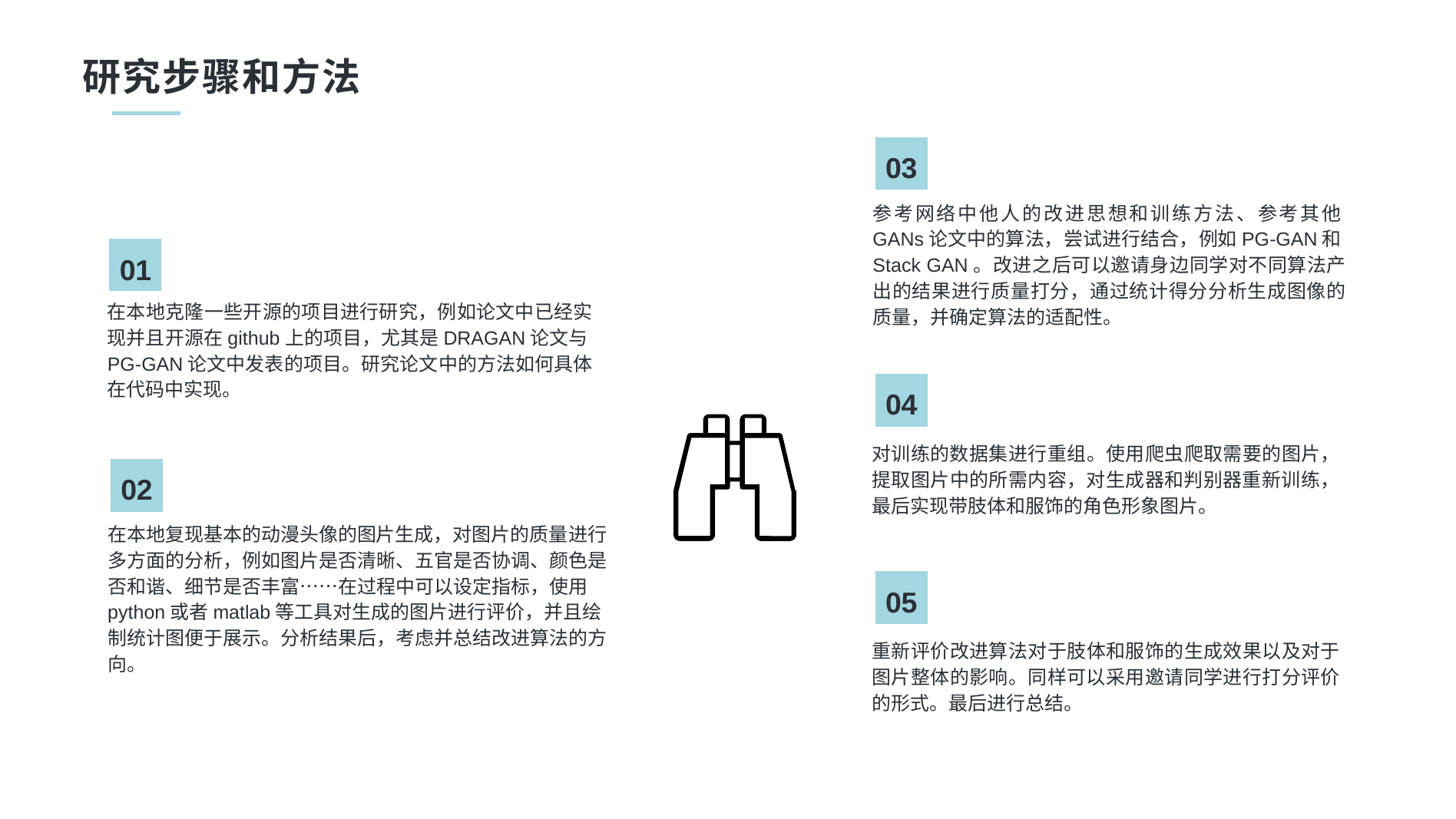

研究步骤和方法

03
参考网络中他人的改进思想和训练方法、参考其他GANs论文中的算法，尝试进行结合，例如PG-GAN和Stack GAN。改进之后可以邀请身边同学对不同算法产出的结果进行质量打分，通过统计得分分析生成图像的质量，并确定算法的适配性。

01
在本地克隆一些开源的项目进行研究，例如论文中已经实现并且开源在github上的项目，尤其是DRAGAN论文与PG-GAN论文中发表的项目。研究论文中的方法如何具体在代码中实现。

04

对训练的数据集进行重组。使用爬虫爬取需要的图片，提取图片中的所需内容，对生成器和判别器重新训练，最后实现带肢体和服饰的角色形象图片。

02
在本地复现基本的动漫头像的图片生成，对图片的质量进行多方面的分析，例如图片是否清晰、五官是否协调、颜色是否和谐、细节是否丰富……在过程中可以设定指标，使用python或者matlab等工具对生成的图片进行评价，并且绘制统计图便于展示。分析结果后，考虑并总结改进算法的方向。

05
重新评价改进算法对于肢体和服饰的生成效果以及对于图片整体的影响。同样可以采用邀请同学进行打分评价的形式。最后进行总结。